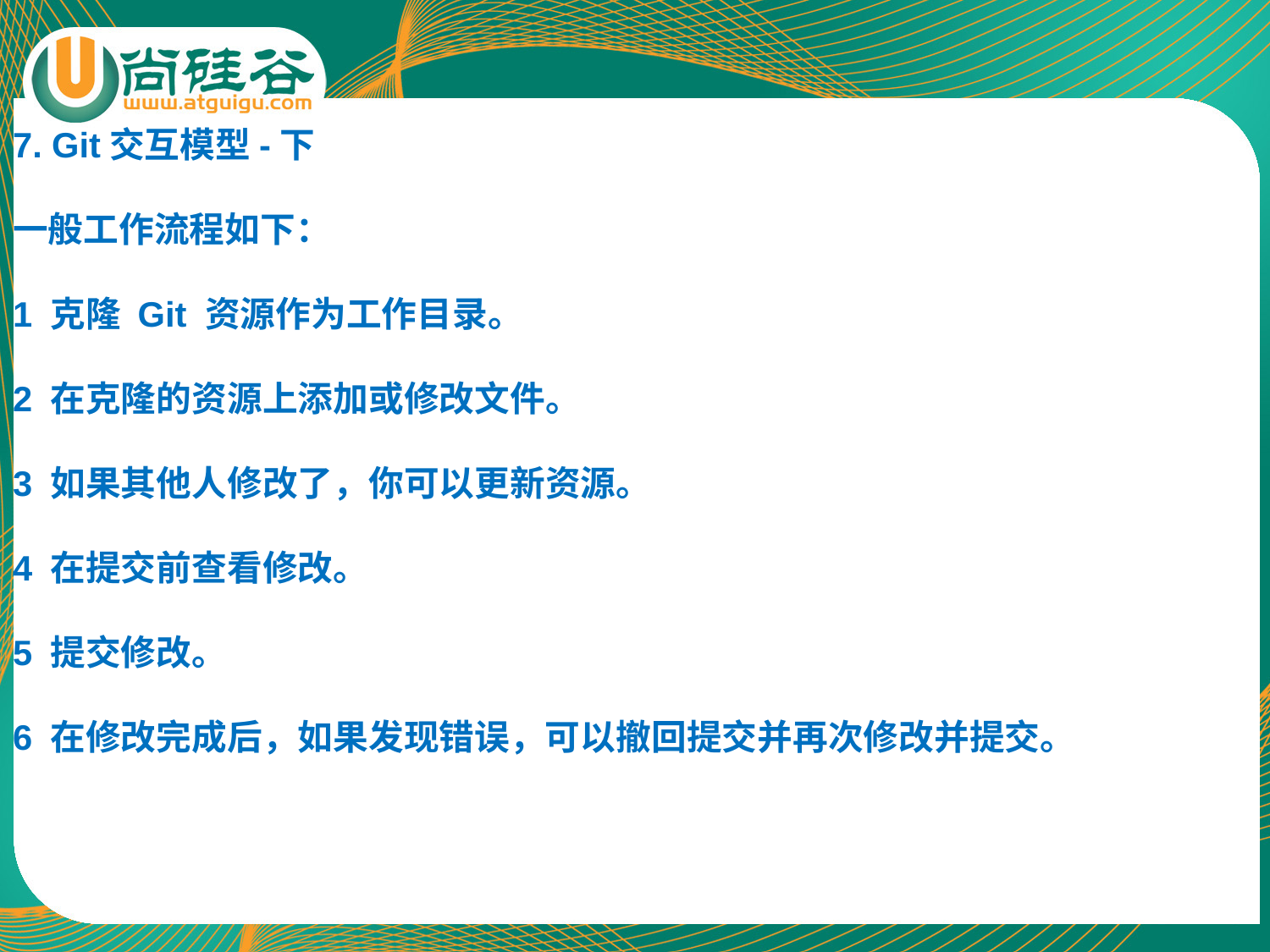

7. Git交互模型-下

一般工作流程如下：

1 克隆 Git 资源作为工作目录。

2 在克隆的资源上添加或修改文件。

3 如果其他人修改了，你可以更新资源。

4 在提交前查看修改。

5 提交修改。

6 在修改完成后，如果发现错误，可以撤回提交并再次修改并提交。